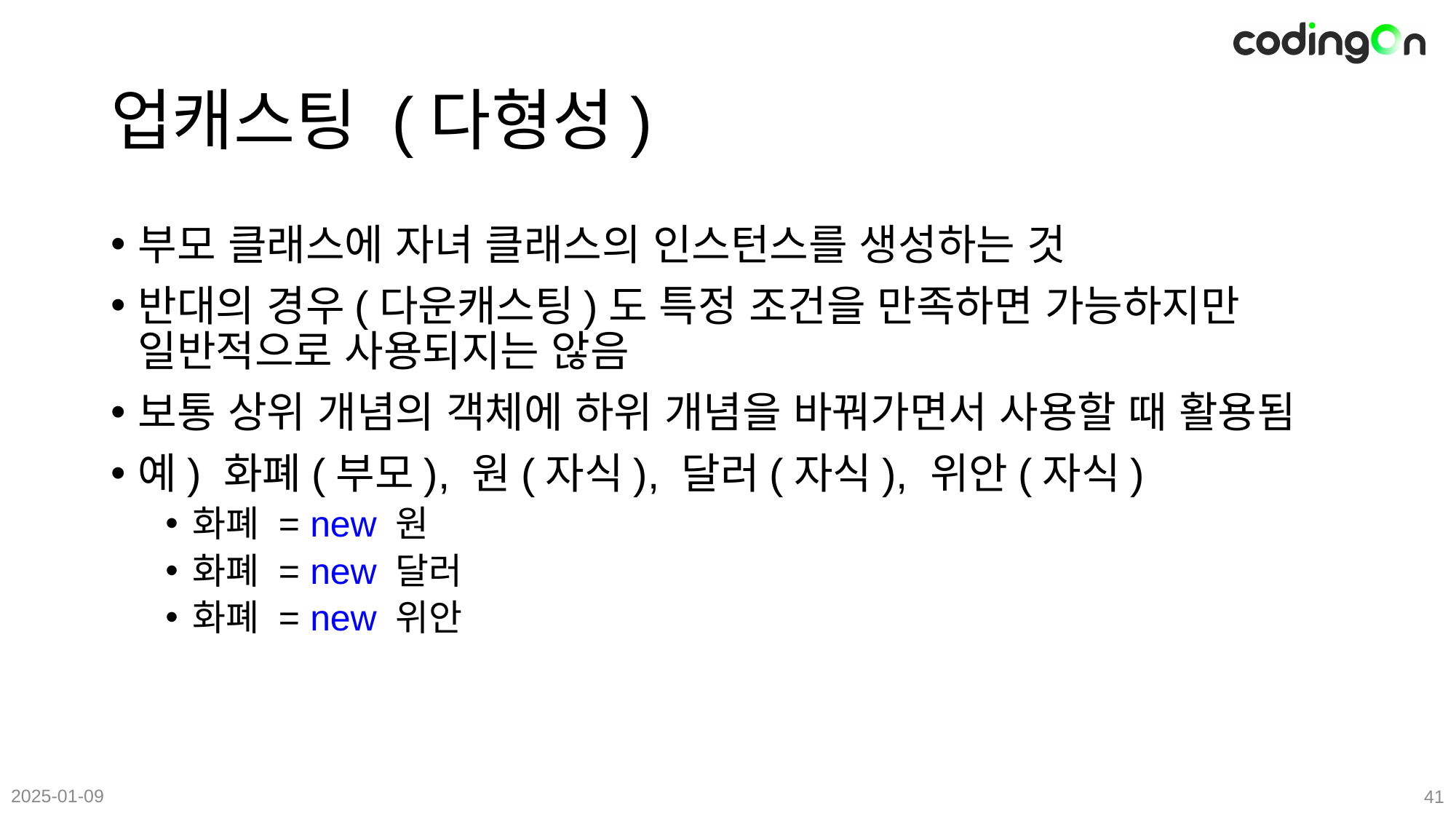

# 업캐스팅 (다형성)
부모 클래스에 자녀 클래스의 인스턴스를 생성하는 것
반대의 경우(다운캐스팅)도 특정 조건을 만족하면 가능하지만 일반적으로 사용되지는 않음
보통 상위 개념의 객체에 하위 개념을 바꿔가면서 사용할 때 활용됨
예) 화폐(부모), 원(자식), 달러(자식), 위안(자식)
화폐 = new 원
화폐 = new 달러
화폐 = new 위안
2025-01-09
41